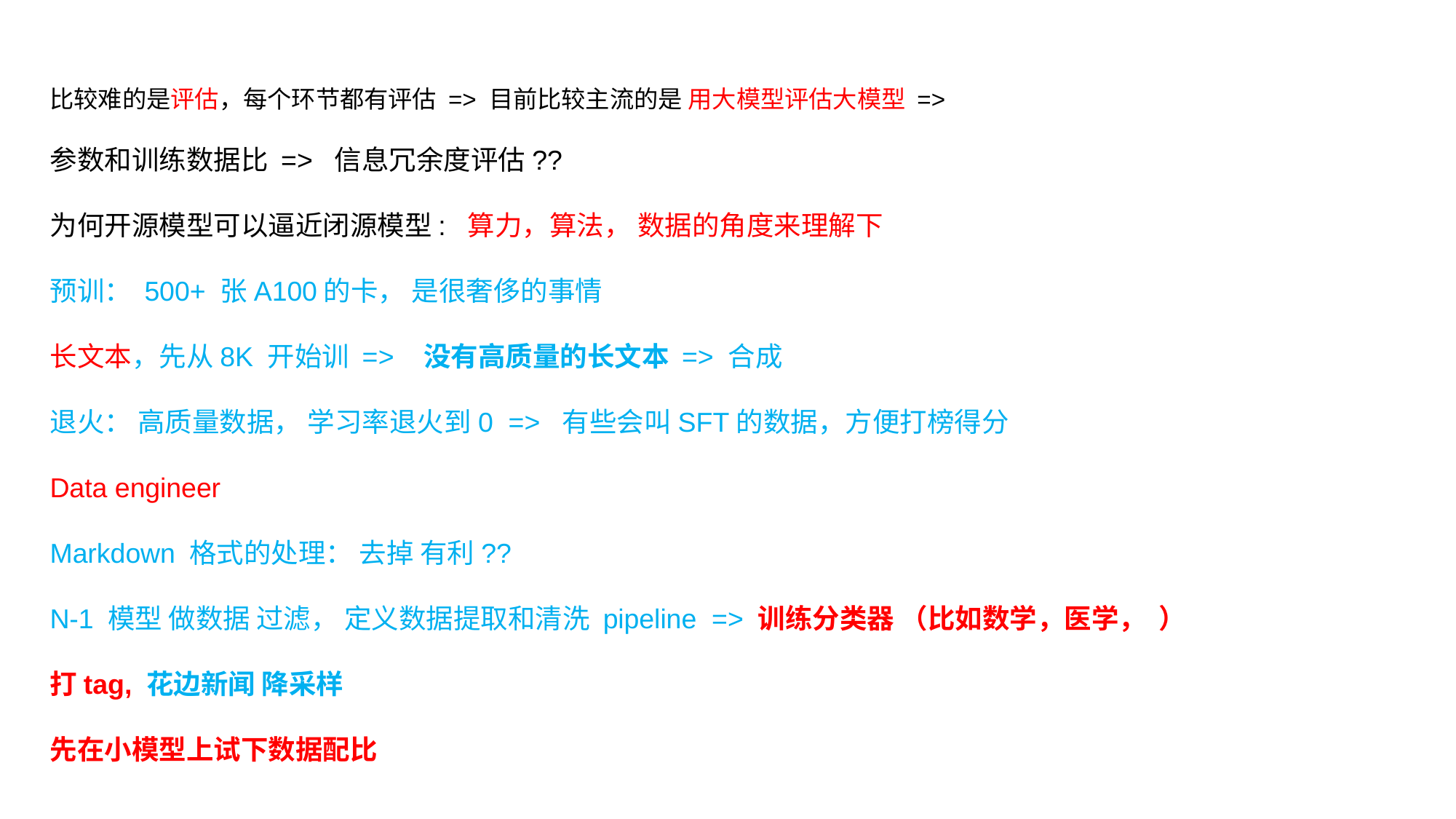

比较难的是评估，每个环节都有评估 => 目前比较主流的是 用大模型评估大模型 =>

参数和训练数据比 =>  信息冗余度评估??

为何开源模型可以逼近闭源模型:  算力，算法， 数据的角度来理解下

预训： 500+ 张A100的卡， 是很奢侈的事情

长文本，先从8K 开始训 =>   没有高质量的长文本 => 合成

退火： 高质量数据， 学习率退火到0  =>  有些会叫SFT的数据，方便打榜得分

Data engineer

Markdown 格式的处理： 去掉 有利??

N-1 模型 做数据 过滤， 定义数据提取和清洗 pipeline  => 训练分类器 （比如数学，医学，  ）

打tag, 花边新闻 降采样

先在小模型上试下数据配比